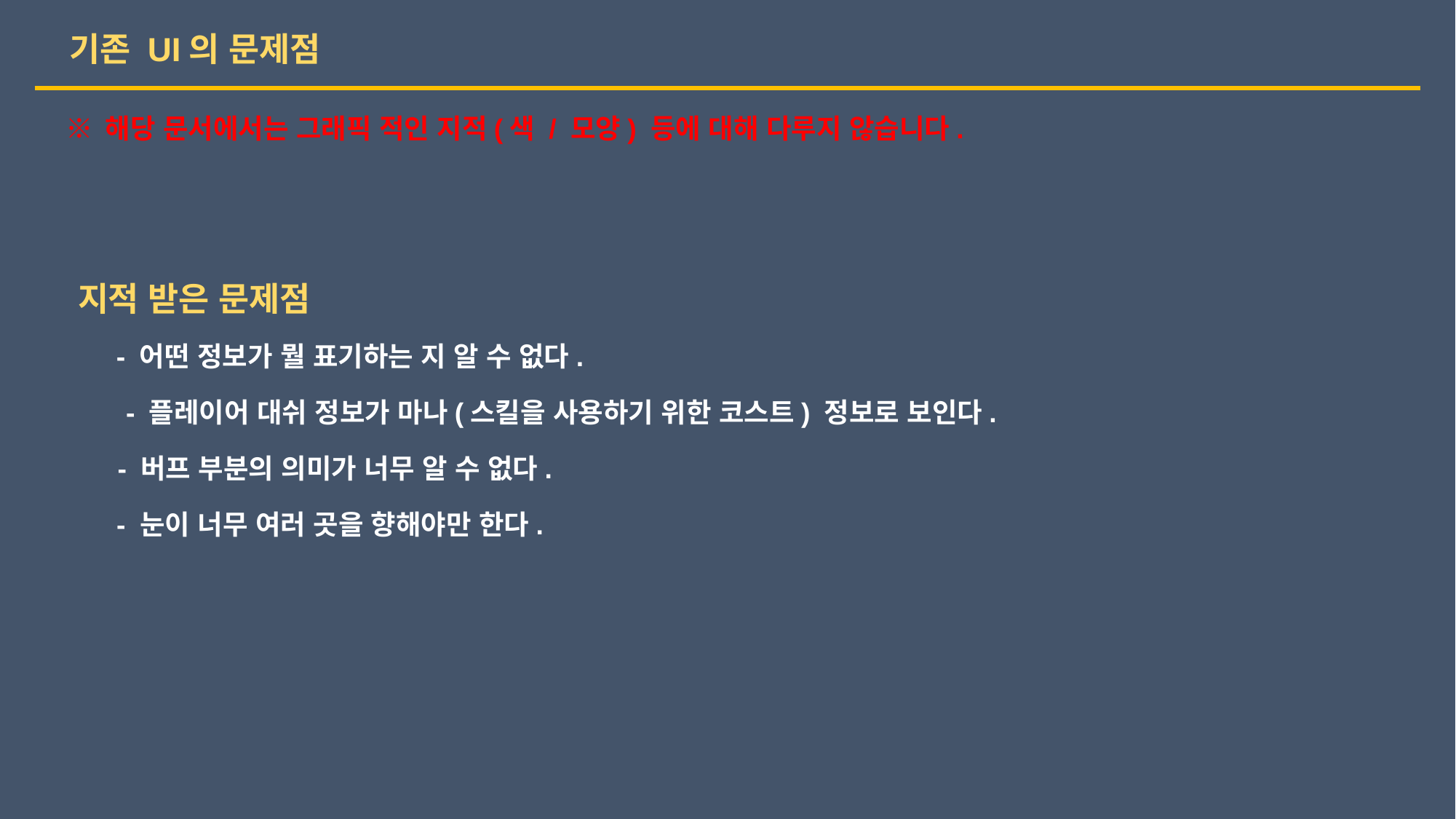

기존 UI의 문제점
※ 해당 문서에서는 그래픽 적인 지적(색 / 모양) 등에 대해 다루지 않습니다.
지적 받은 문제점
 - 어떤 정보가 뭘 표기하는 지 알 수 없다.
 - 플레이어 대쉬 정보가 마나(스킬을 사용하기 위한 코스트) 정보로 보인다.
 - 버프 부분의 의미가 너무 알 수 없다.
 - 눈이 너무 여러 곳을 향해야만 한다.